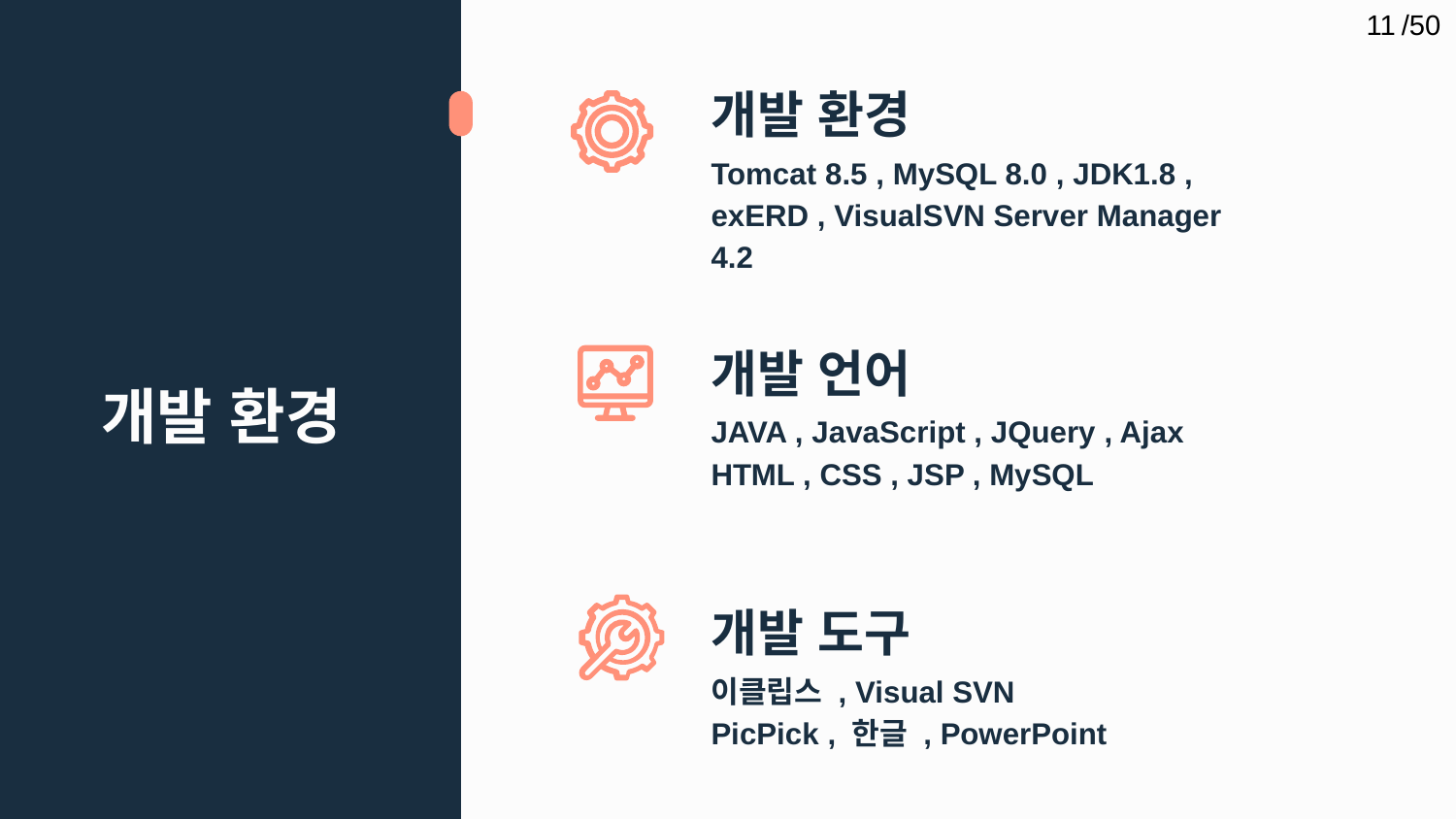

11
/50
개발 환경

Tomcat 8.5 , MySQL 8.0 , JDK1.8 , exERD , VisualSVN Server Manager 4.2
# 개발 환경
개발 언어

JAVA , JavaScript , JQuery , Ajax
HTML , CSS , JSP , MySQL
개발 도구

이클립스 , Visual SVN
PicPick , 한글 , PowerPoint